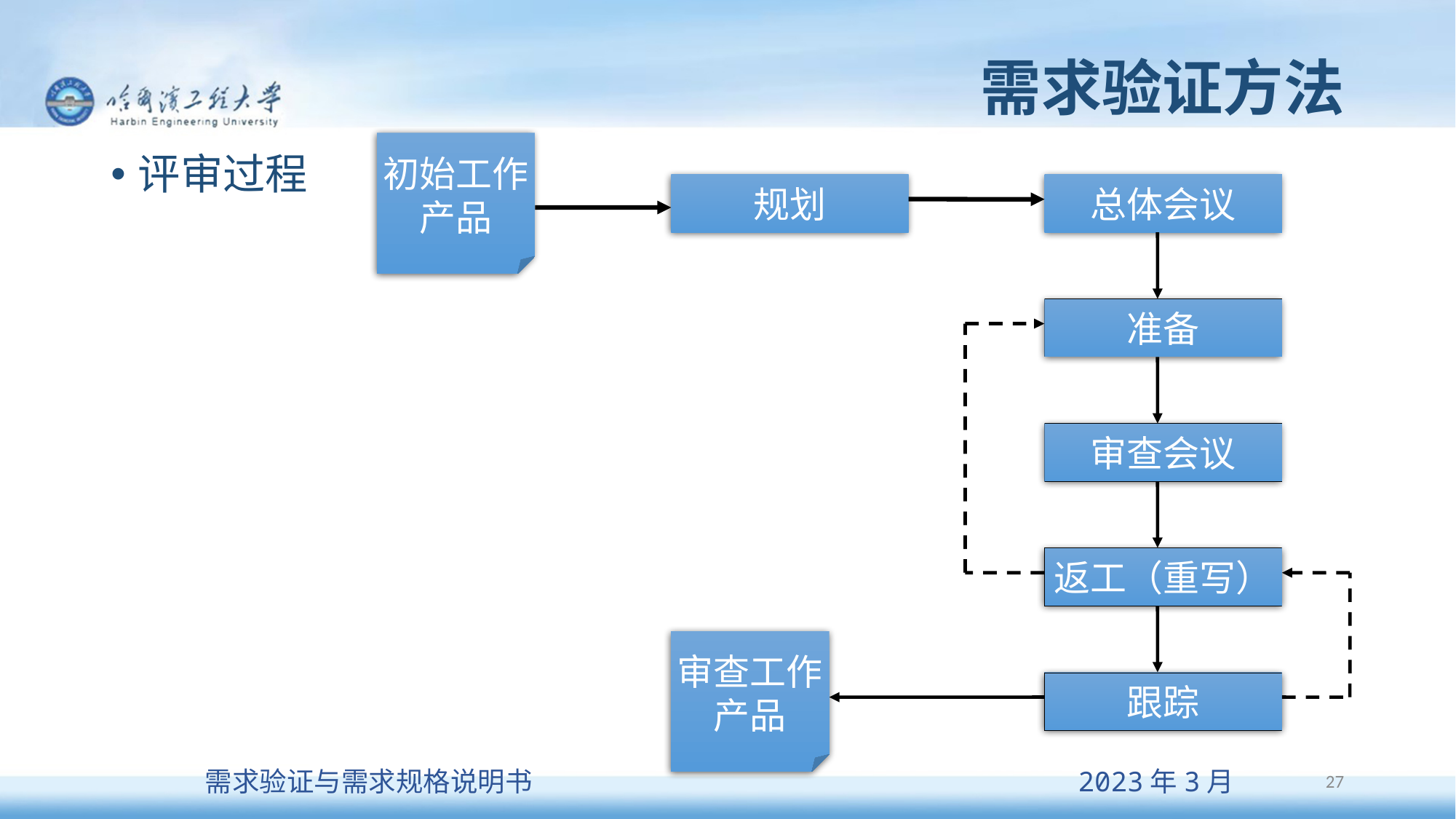

# 需求验证方法
初始工作
产品
规划
总体会议

准备

审查会议

返工（重写）

审查工作
产品
跟踪

评审过程
27